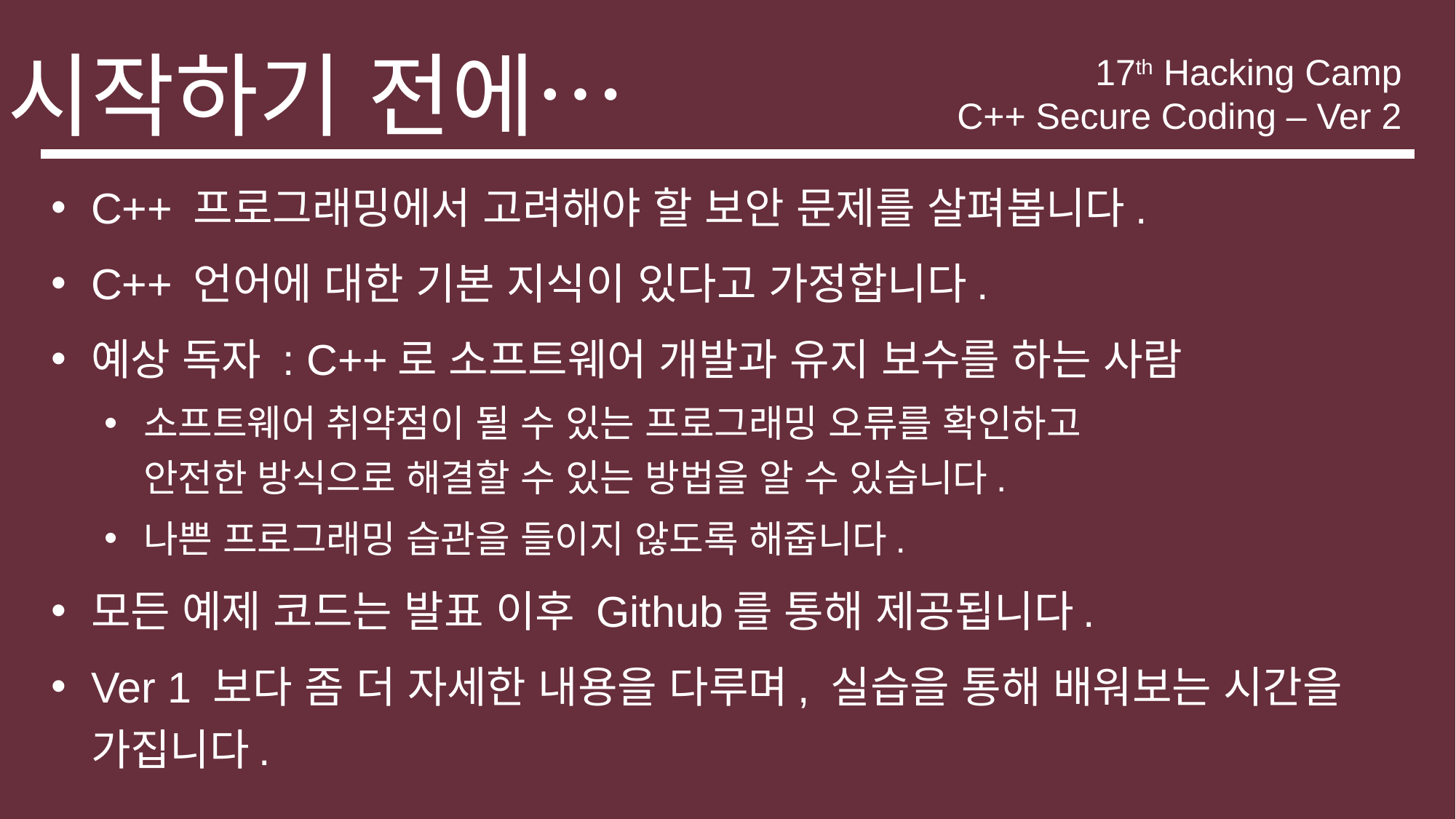

시작하기 전에…
17th Hacking Camp
C++ Secure Coding – Ver 2
C++ 프로그래밍에서 고려해야 할 보안 문제를 살펴봅니다.
C++ 언어에 대한 기본 지식이 있다고 가정합니다.
예상 독자 : C++로 소프트웨어 개발과 유지 보수를 하는 사람
소프트웨어 취약점이 될 수 있는 프로그래밍 오류를 확인하고
안전한 방식으로 해결할 수 있는 방법을 알 수 있습니다.
나쁜 프로그래밍 습관을 들이지 않도록 해줍니다.
모든 예제 코드는 발표 이후 Github를 통해 제공됩니다.
Ver 1 보다 좀 더 자세한 내용을 다루며, 실습을 통해 배워보는 시간을 가집니다.